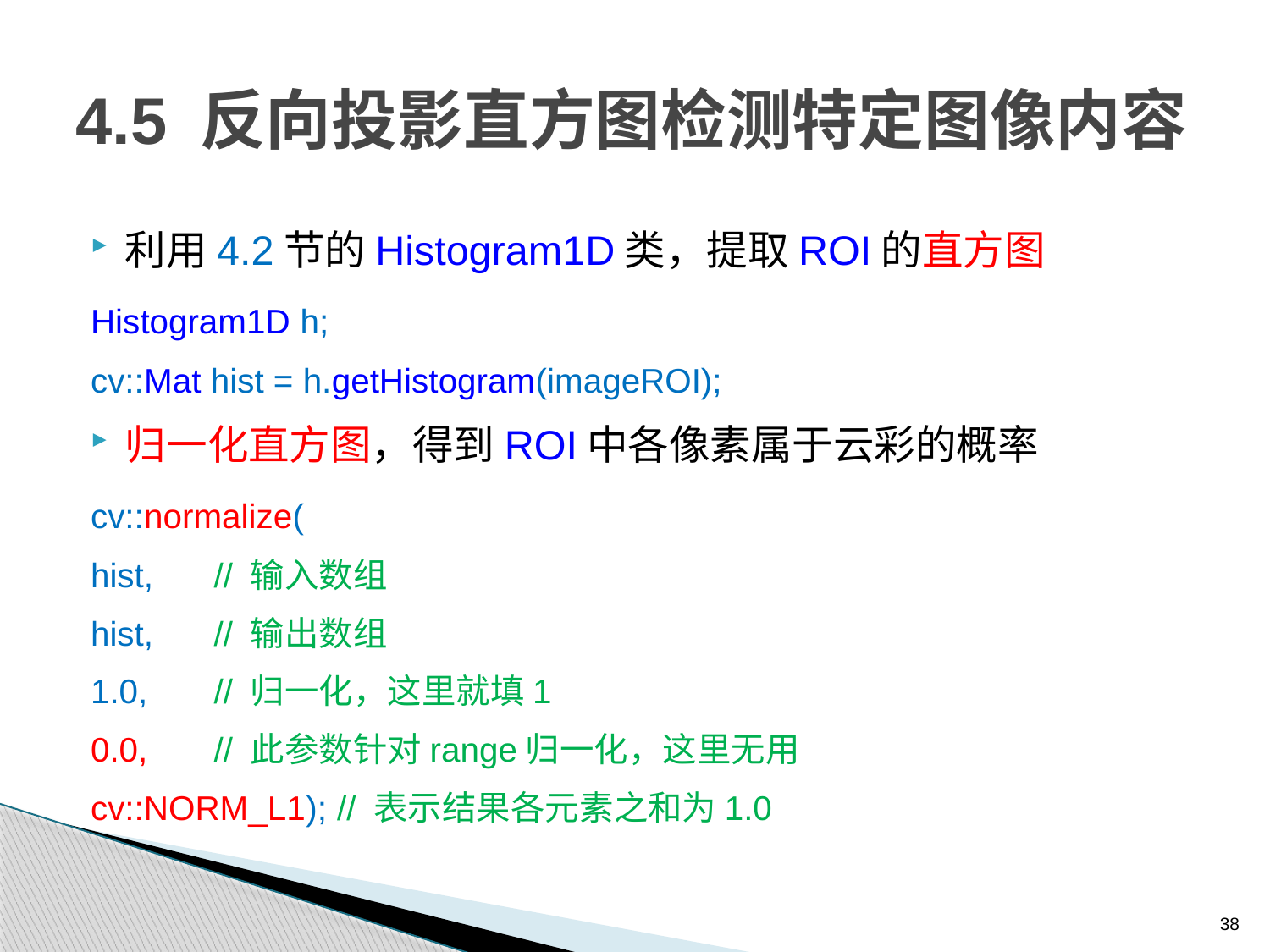

# 4.5 反向投影直方图检测特定图像内容
利用4.2节的Histogram1D类，提取ROI的直方图
	Histogram1D h;
	cv::Mat hist = h.getHistogram(imageROI);
归一化直方图，得到ROI中各像素属于云彩的概率
	cv::normalize(
		hist,	// 输入数组
		hist,	// 输出数组
		1.0,	// 归一化，这里就填1
		0.0,	// 此参数针对range归一化，这里无用
		cv::NORM_L1);	// 表示结果各元素之和为1.0
38